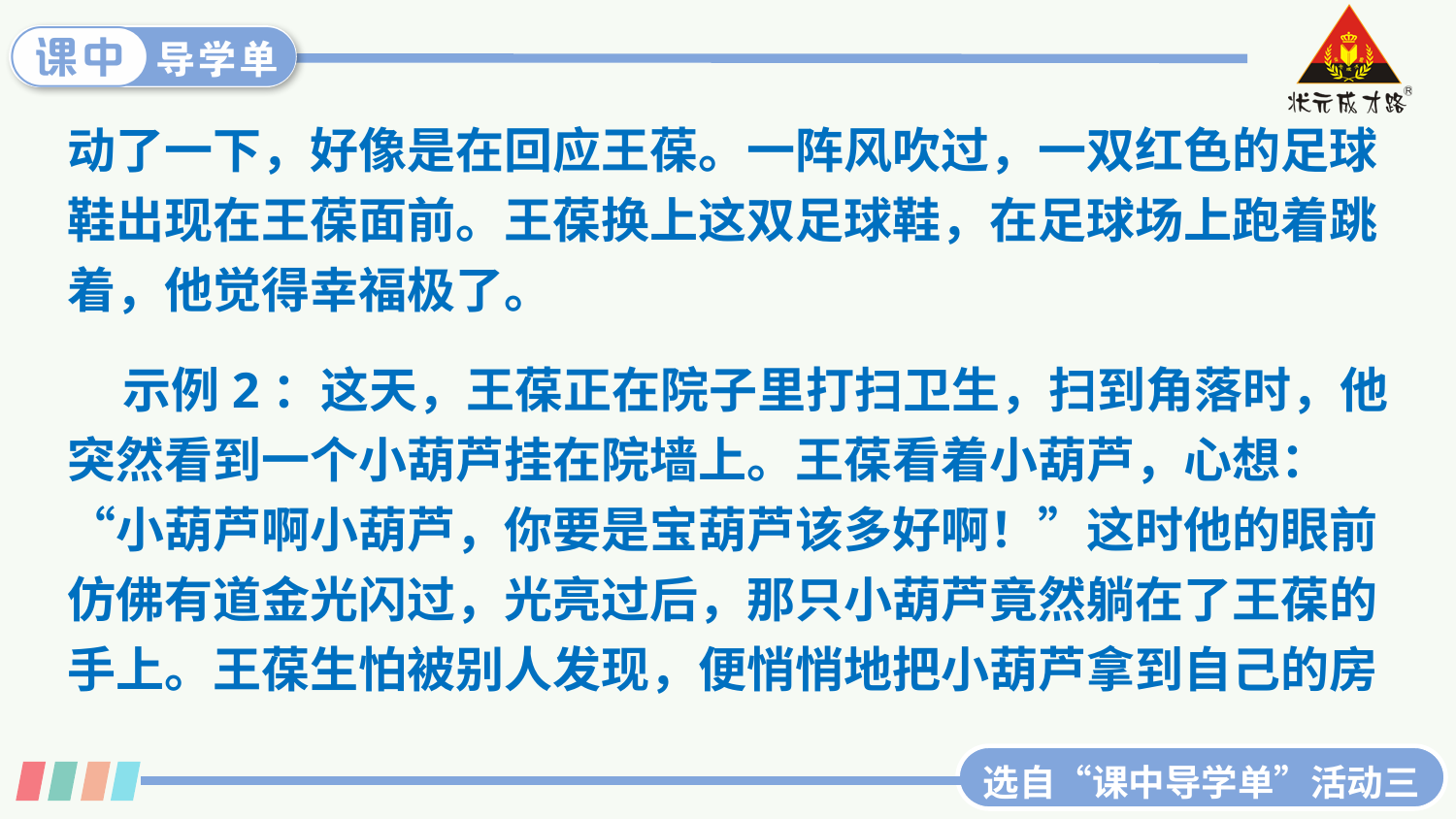

动了一下，好像是在回应王葆。一阵风吹过，一双红色的足球鞋出现在王葆面前。王葆换上这双足球鞋，在足球场上跑着跳着，他觉得幸福极了。
    示例2：这天，王葆正在院子里打扫卫生，扫到角落时，他突然看到一个小葫芦挂在院墙上。王葆看着小葫芦，心想：“小葫芦啊小葫芦，你要是宝葫芦该多好啊！”这时他的眼前仿佛有道金光闪过，光亮过后，那只小葫芦竟然躺在了王葆的手上。王葆生怕被别人发现，便悄悄地把小葫芦拿到自己的房
选自“课中导学单”活动三